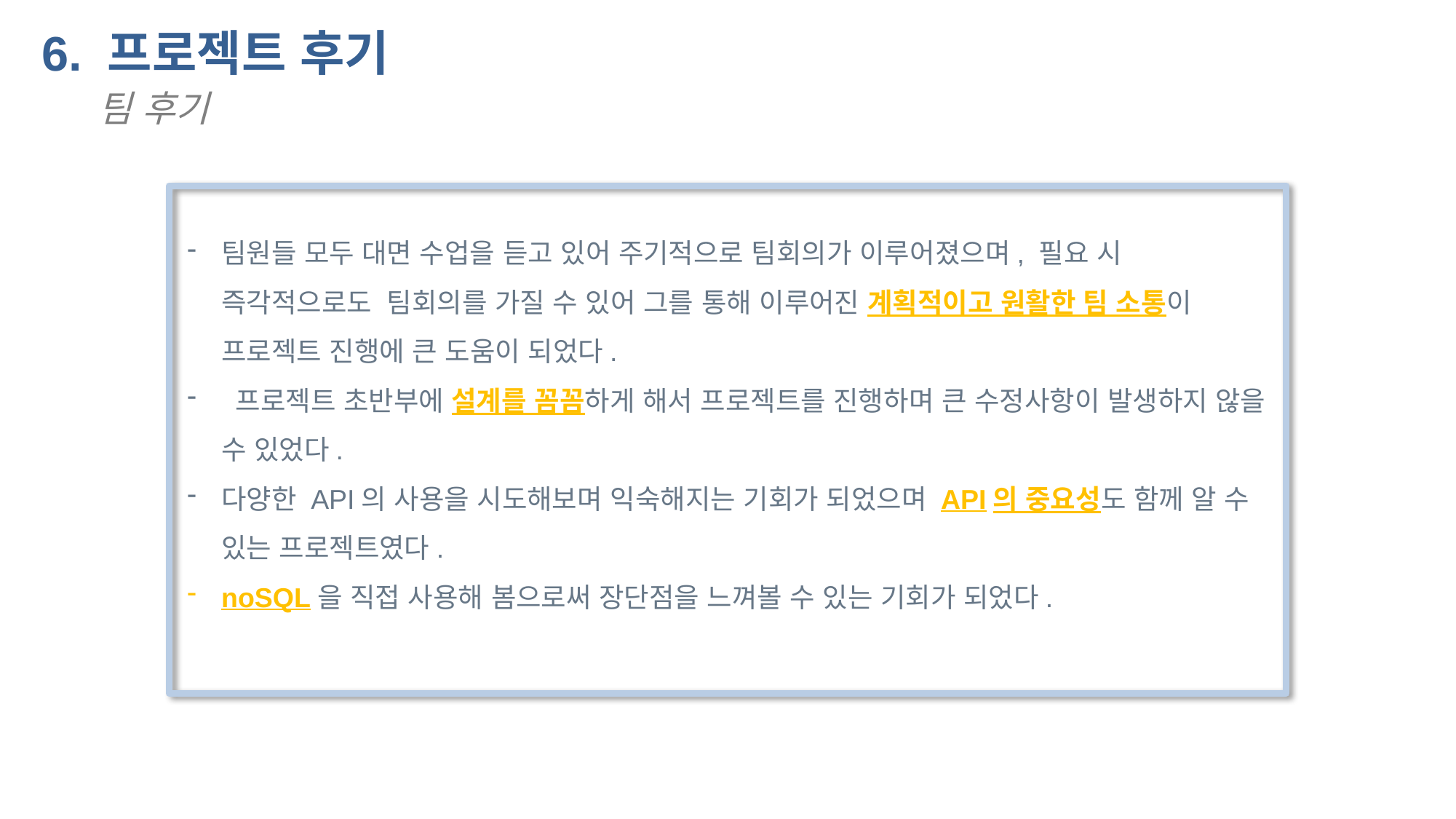

6. 프로젝트 후기
팀 후기

팀원들 모두 대면 수업을 듣고 있어 주기적으로 팀회의가 이루어졌으며, 필요 시 즉각적으로도  팀회의를 가질 수 있어 그를 통해 이루어진 계획적이고 원활한 팀 소통이 프로젝트 진행에 큰 도움이 되었다.
 프로젝트 초반부에 설계를 꼼꼼하게 해서 프로젝트를 진행하며 큰 수정사항이 발생하지 않을 수 있었다.
다양한 API의 사용을 시도해보며 익숙해지는 기회가 되었으며 API의 중요성도 함께 알 수 있는 프로젝트였다.
noSQL을 직접 사용해 봄으로써 장단점을 느껴볼 수 있는 기회가 되었다.